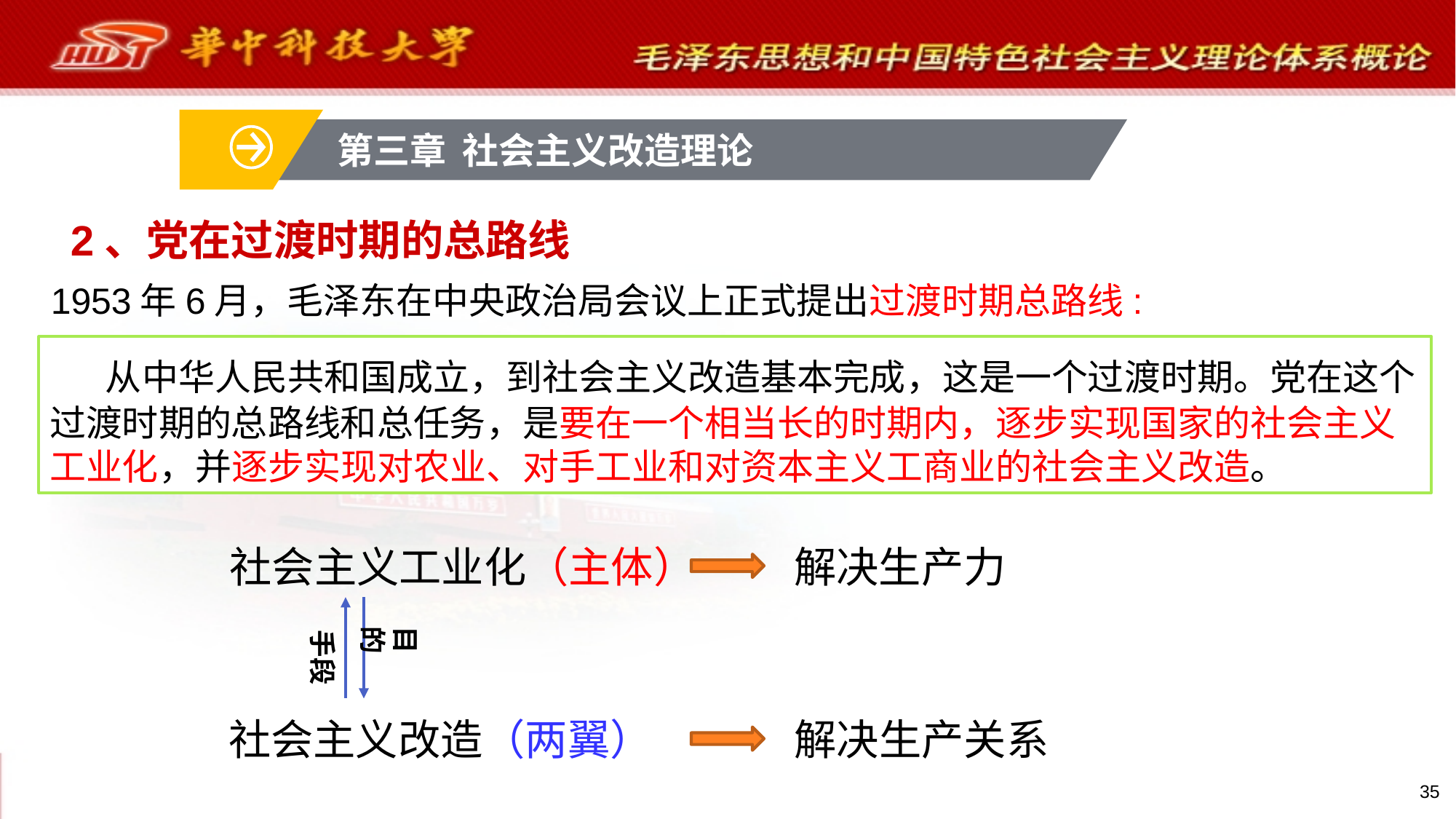

第三章  社会主义改造理论

# 2、党在过渡时期的总路线
1953年6月，毛泽东在中央政治局会议上正式提出过渡时期总路线:
    从中华人民共和国成立，到社会主义改造基本完成，这是一个过渡时期。党在这个过渡时期的总路线和总任务，是要在一个相当长的时期内，逐步实现国家的社会主义工业化，并逐步实现对农业、对手工业和对资本主义工商业的社会主义改造。
社会主义工业化（主体）
解决生产力

目的
手段
社会主义改造（两翼）
解决生产关系

35